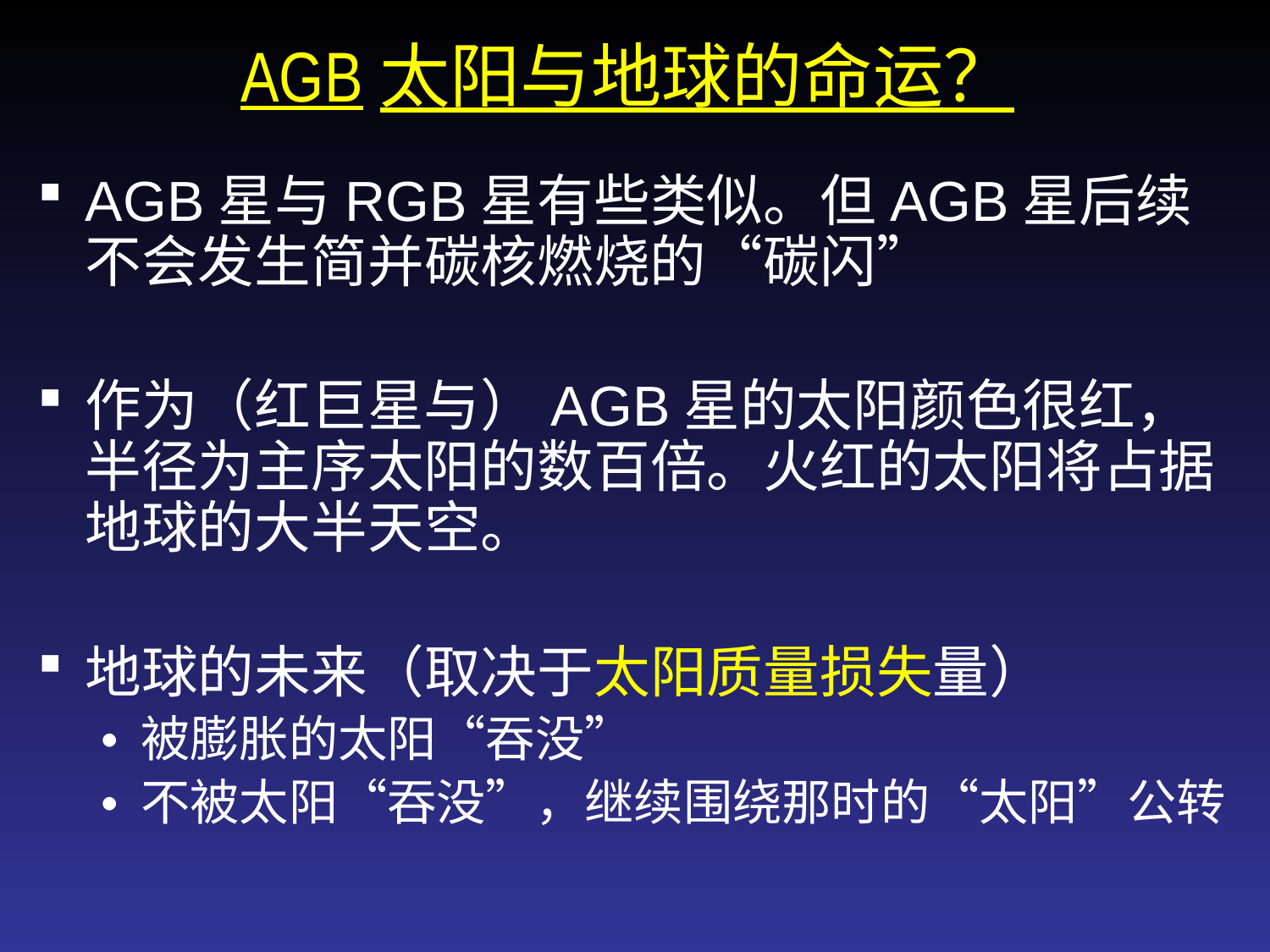

# AGB太阳与地球的命运？
AGB星与RGB星有些类似。但AGB星后续不会发生简并碳核燃烧的“碳闪”

作为（红巨星与）AGB星的太阳颜色很红，半径为主序太阳的数百倍。火红的太阳将占据地球的大半天空。

地球的未来（取决于太阳质量损失量）
被膨胀的太阳“吞没”
不被太阳“吞没”，继续围绕那时的“太阳”公转